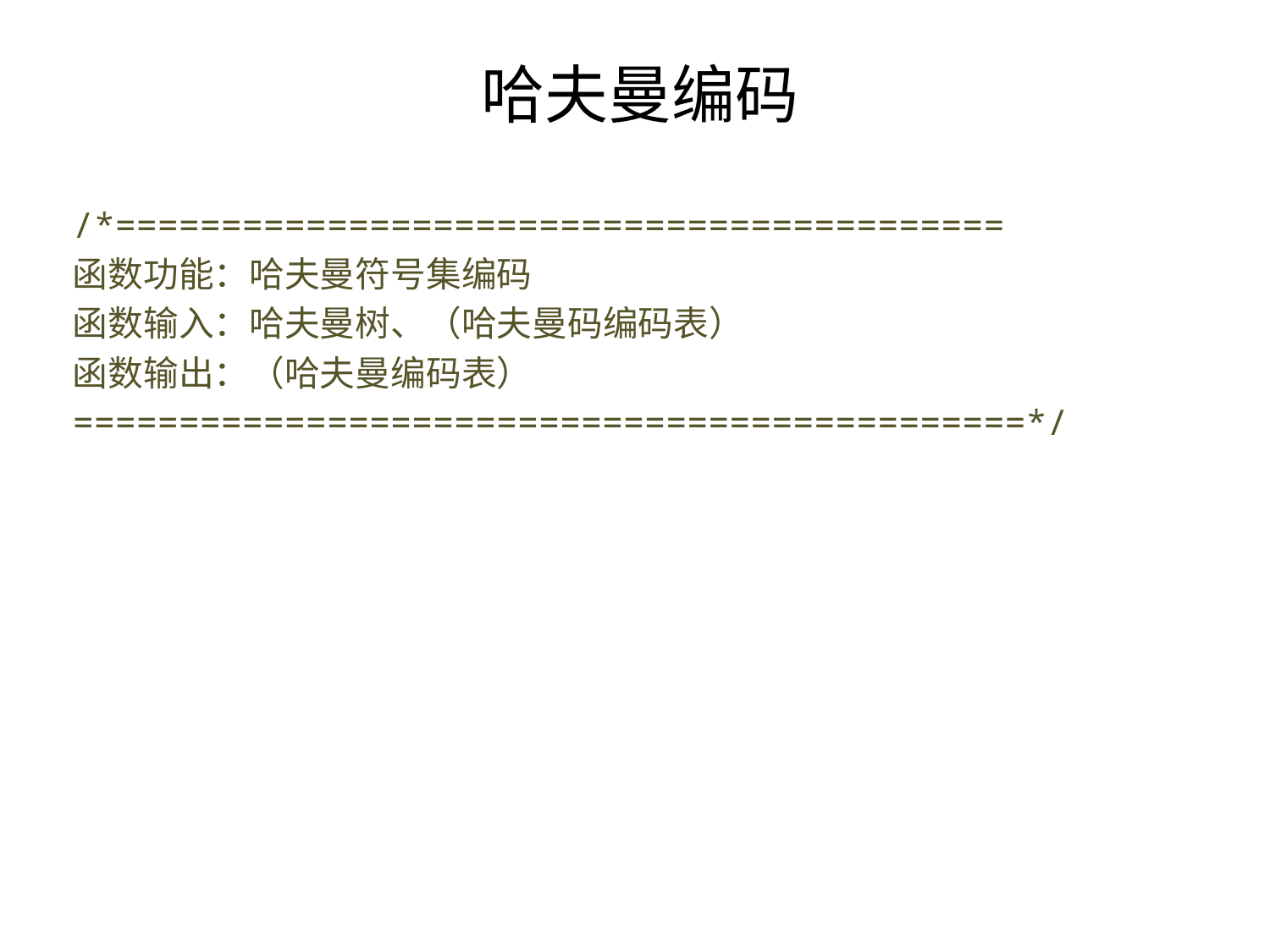

# 哈夫曼编码
/*==========================================
函数功能：哈夫曼符号集编码
函数输入：哈夫曼树、（哈夫曼码编码表）
函数输出：（哈夫曼编码表）
=============================================*/

173